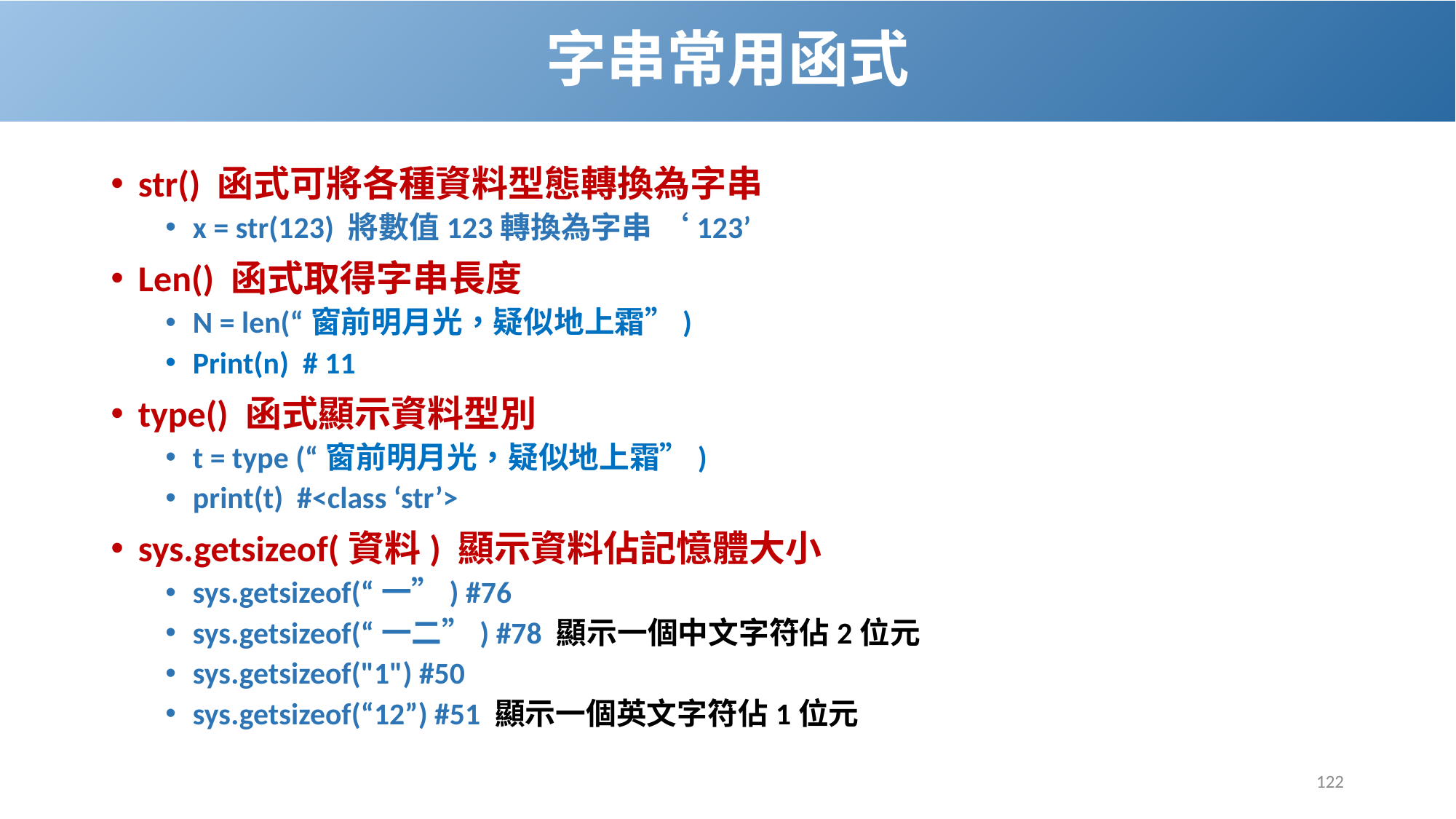

# 字串常用函式
str() 函式可將各種資料型態轉換為字串
x = str(123) 將數值123轉換為字串 ‘123’
Len() 函式取得字串長度
N = len(“窗前明月光，疑似地上霜”)
Print(n)  # 11
type() 函式顯示資料型別
t = type (“窗前明月光，疑似地上霜”)
print(t)  #<class ‘str’>
sys.getsizeof(資料) 顯示資料佔記憶體大小
sys.getsizeof(“一”) #76
sys.getsizeof(“一二”) #78 顯示一個中文字符佔2位元
sys.getsizeof("1") #50
sys.getsizeof(“12”) #51 顯示一個英文字符佔1位元
122